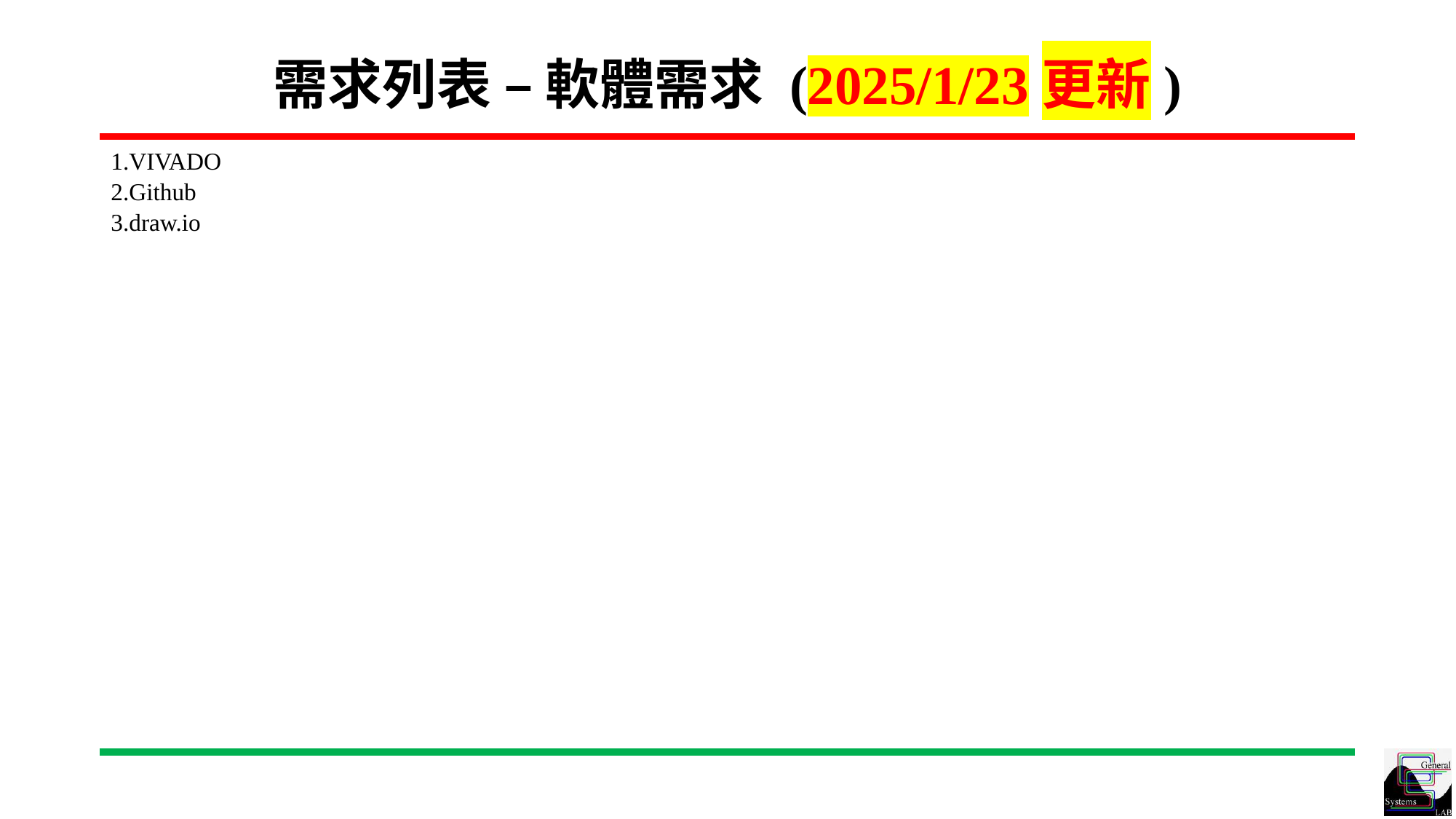

# 需求列表 – 軟體需求 (2025/1/23更新)
1.VIVADO
2.Github
3.draw.io